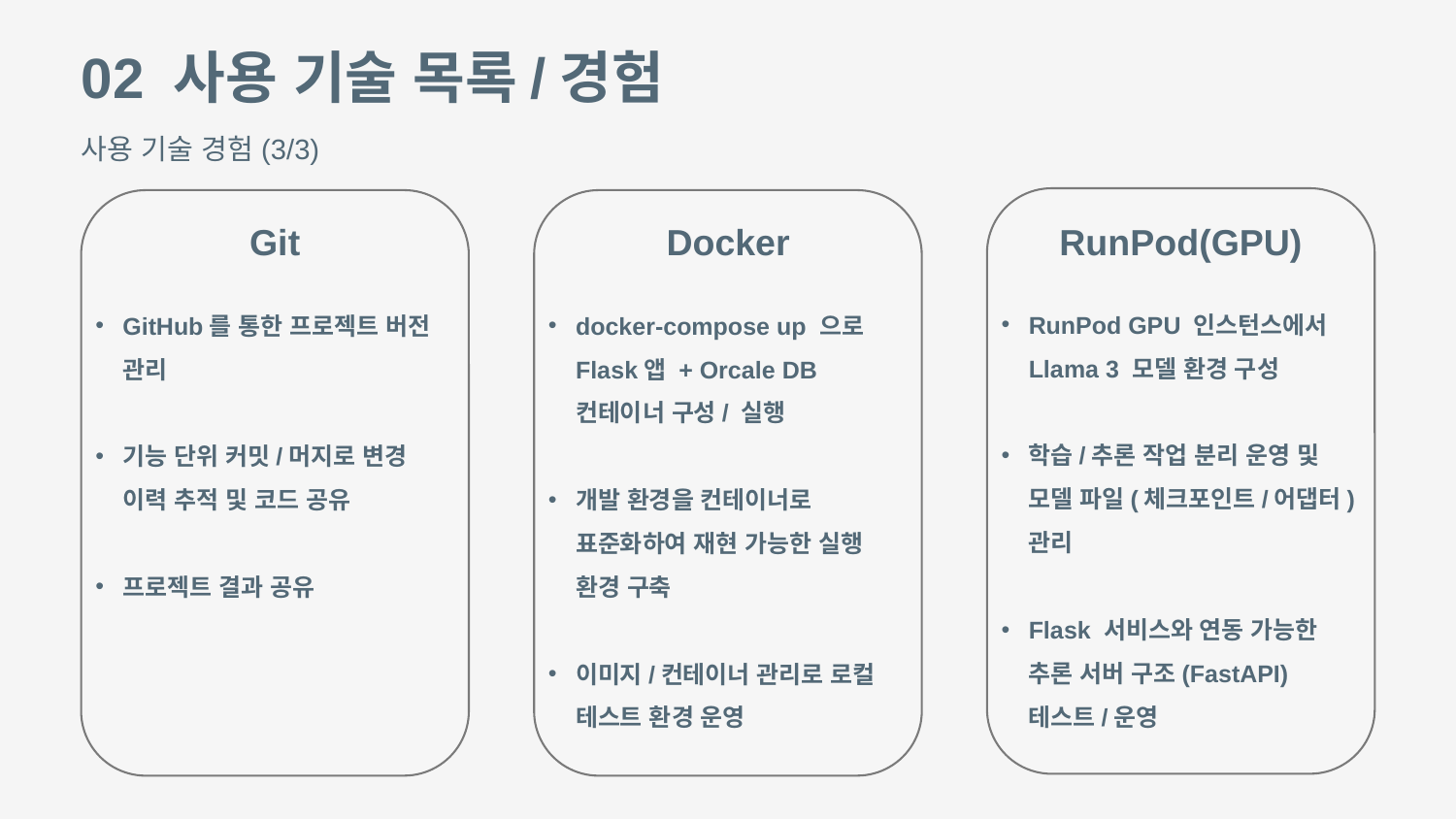

02 사용 기술 목록/경험
사용 기술 경험(3/3)

Git
Docker
RunPod(GPU)
RunPod GPU 인스턴스에서 Llama 3 모델 환경 구성

학습/추론 작업 분리 운영 및 모델 파일(체크포인트/어댑터) 관리

Flask 서비스와 연동 가능한 추론 서버 구조(FastAPI) 테스트/운영
GitHub를 통한 프로젝트 버전 관리

기능 단위 커밋/머지로 변경 이력 추적 및 코드 공유

프로젝트 결과 공유
docker-compose up 으로 Flask앱 + Orcale DB 컨테이너 구성/ 실행

개발 환경을 컨테이너로 표준화하여 재현 가능한 실행 환경 구축

이미지/컨테이너 관리로 로컬 테스트 환경 운영